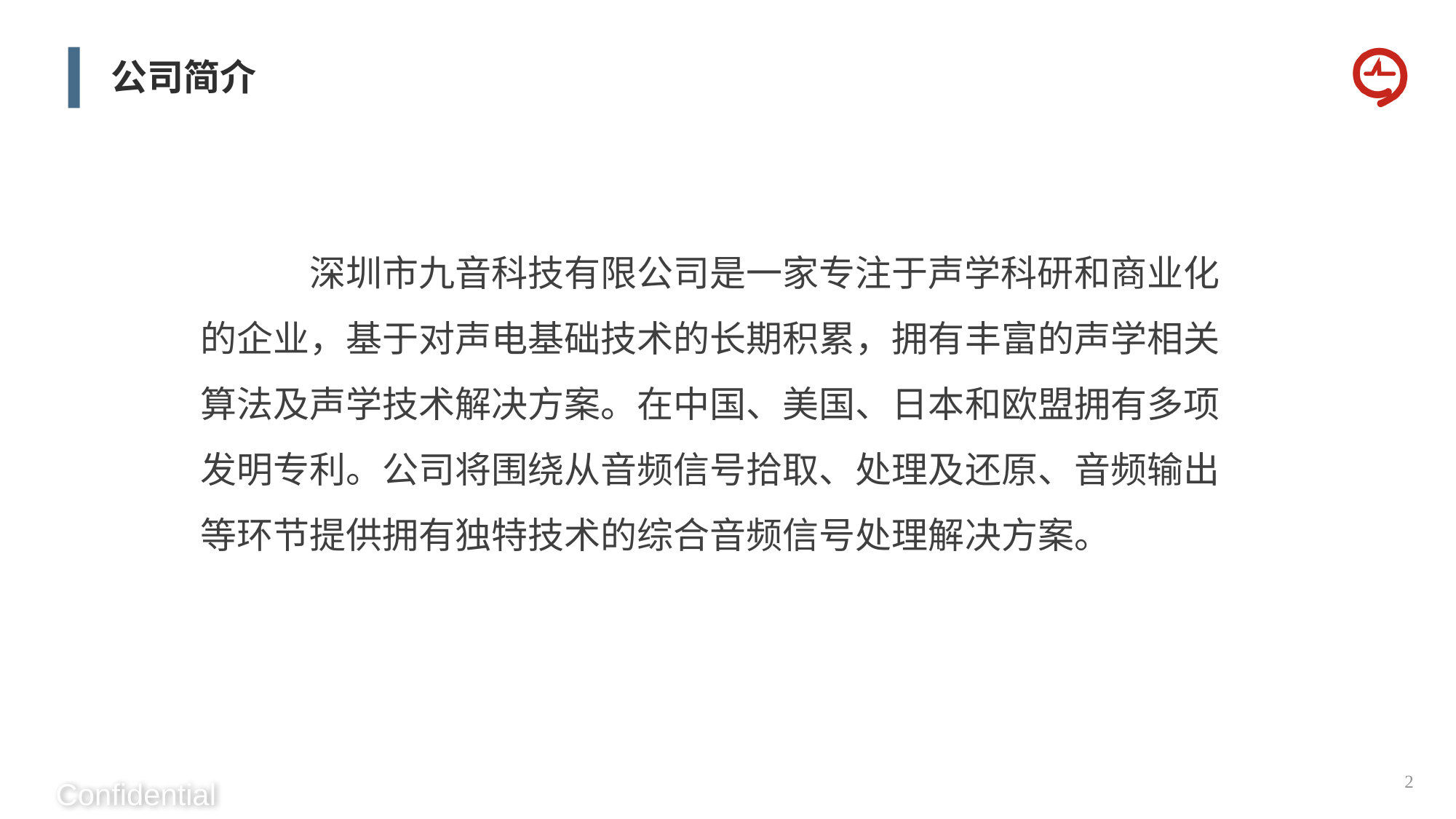

公司简介
	深圳市九音科技有限公司是一家专注于声学科研和商业化的企业，基于对声电基础技术的长期积累，拥有丰富的声学相关算法及声学技术解决方案。在中国、美国、日本和欧盟拥有多项发明专利。公司将围绕从音频信号拾取、处理及还原、音频输出等环节提供拥有独特技术的综合音频信号处理解决方案。

2
Confidential